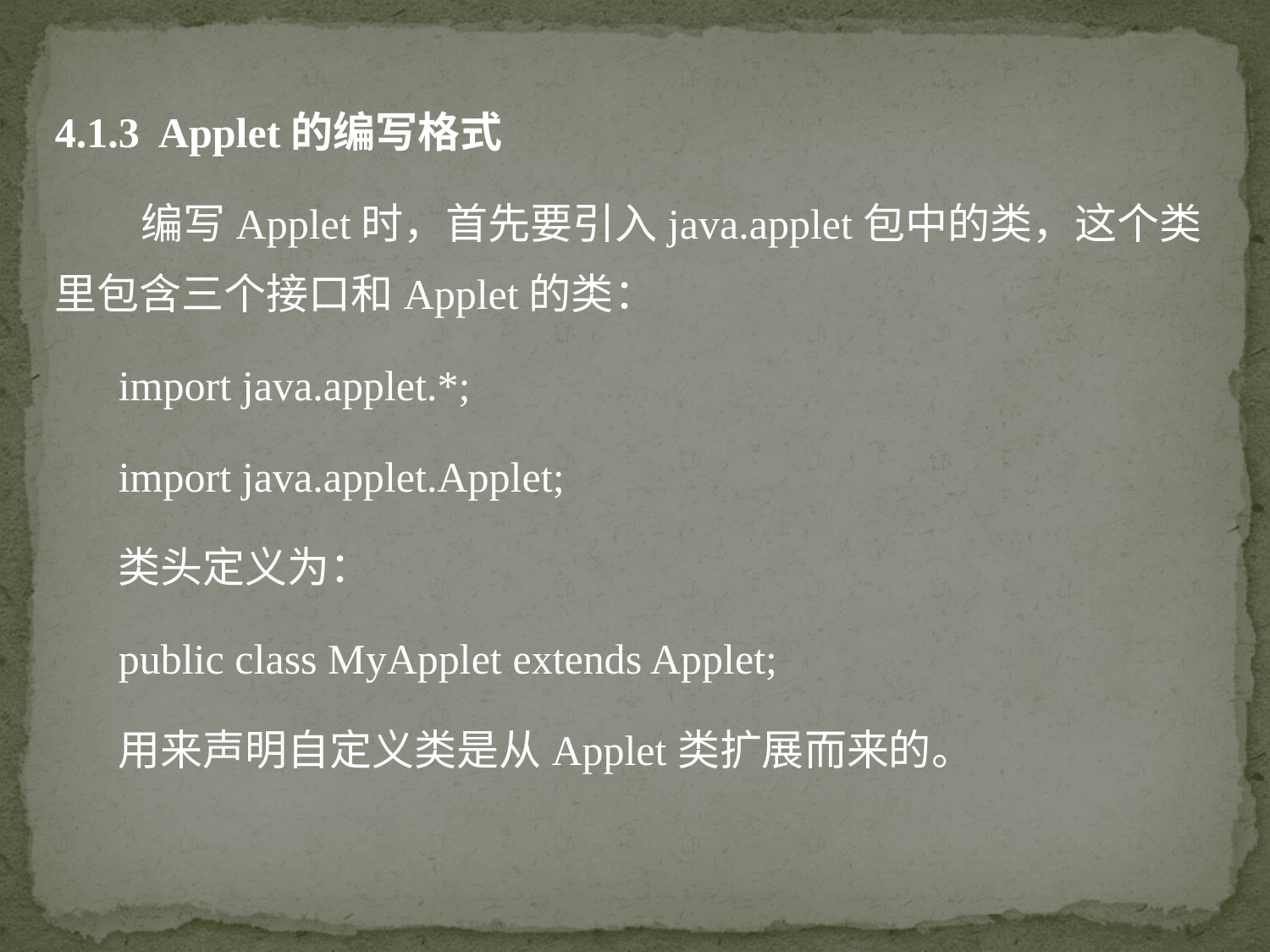

4.1.3  Applet的编写格式
        编写Applet时，首先要引入java.applet包中的类，这个类里包含三个接口和Applet的类：
import java.applet.*;
import java.applet.Applet;
类头定义为：
public class MyApplet extends Applet;
用来声明自定义类是从Applet类扩展而来的。